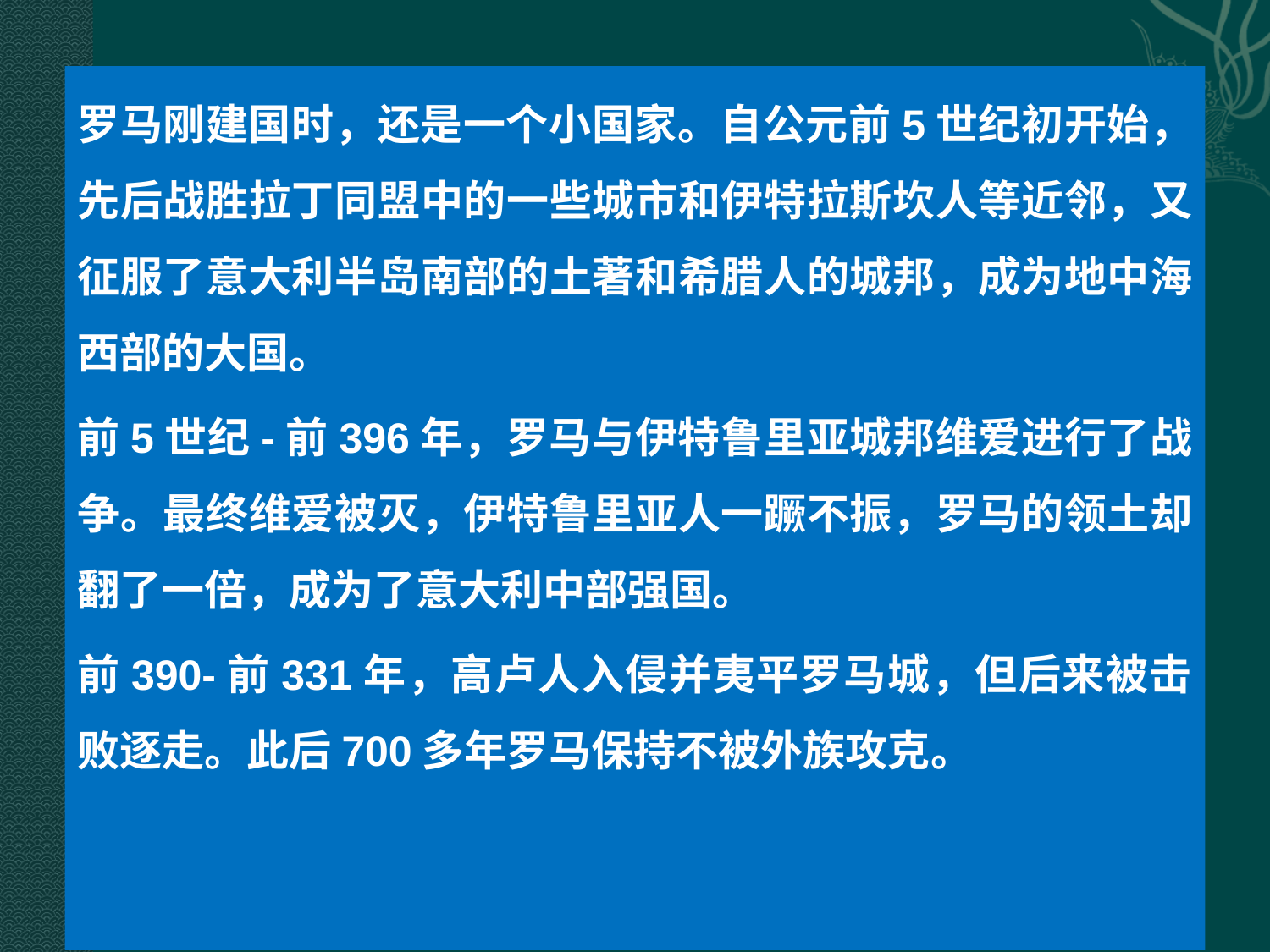

罗马刚建国时，还是一个小国家。自公元前5世纪初开始，先后战胜拉丁同盟中的一些城市和伊特拉斯坎人等近邻，又征服了意大利半岛南部的土著和希腊人的城邦，成为地中海西部的大国。
前5世纪-前396年，罗马与伊特鲁里亚城邦维爱进行了战争。最终维爱被灭，伊特鲁里亚人一蹶不振，罗马的领土却翻了一倍，成为了意大利中部强国。
前390-前331年，高卢人入侵并夷平罗马城，但后来被击败逐走。此后700多年罗马保持不被外族攻克。